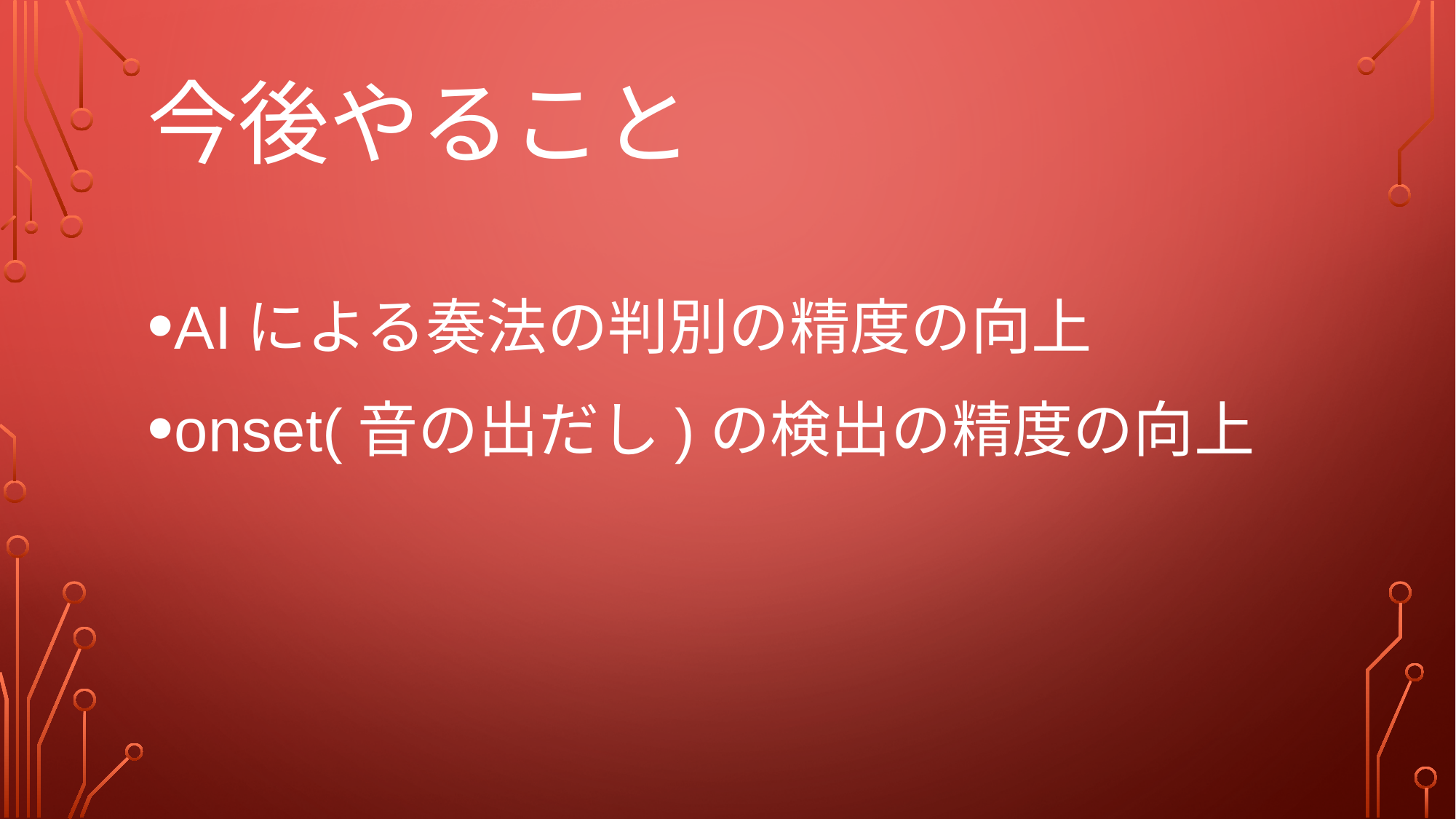

# 今後やること
AIによる奏法の判別の精度の向上
onset(音の出だし)の検出の精度の向上